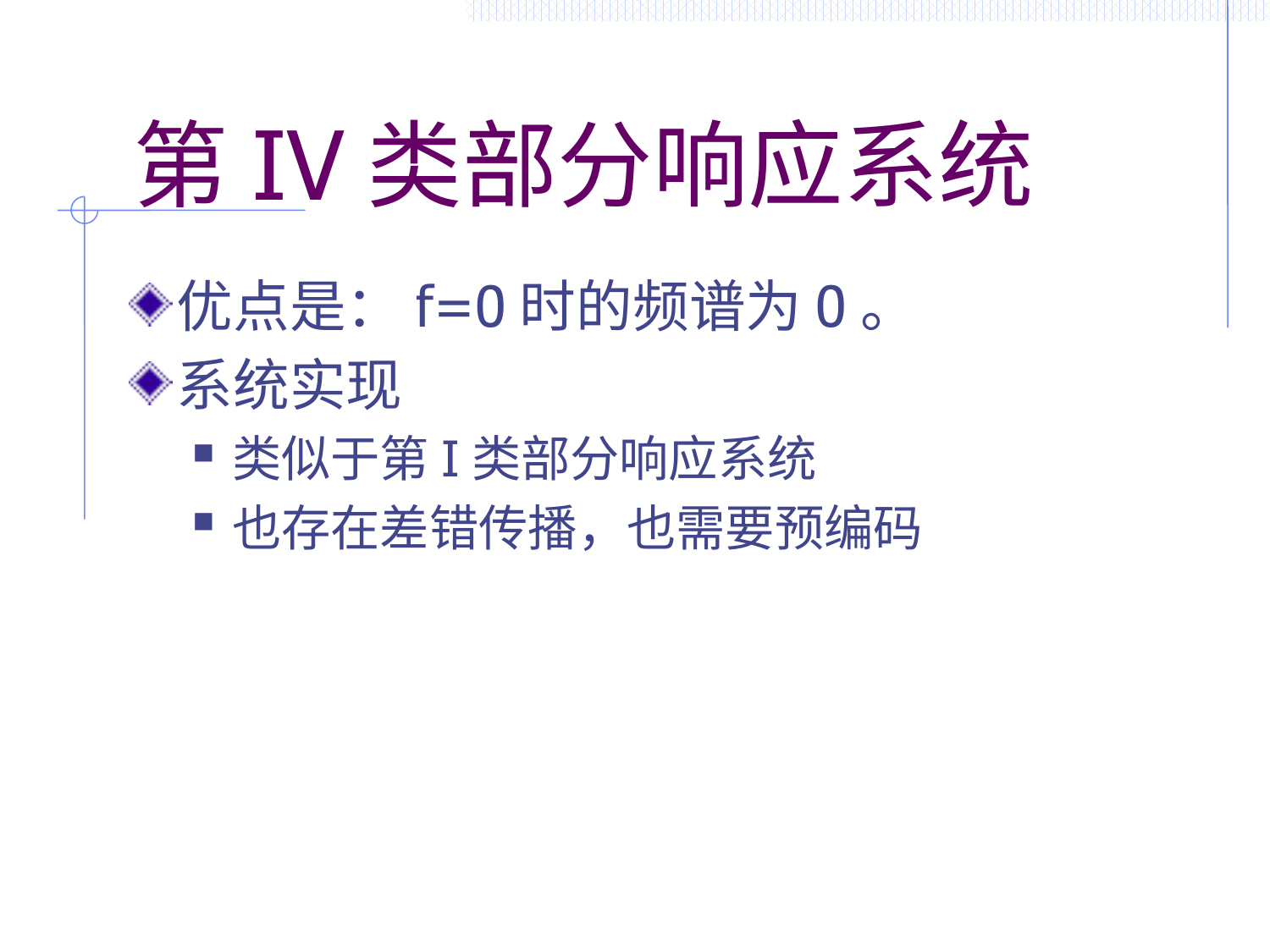

# 第IV类部分响应系统
优点是：f=0时的频谱为0。
系统实现
类似于第I类部分响应系统
也存在差错传播，也需要预编码